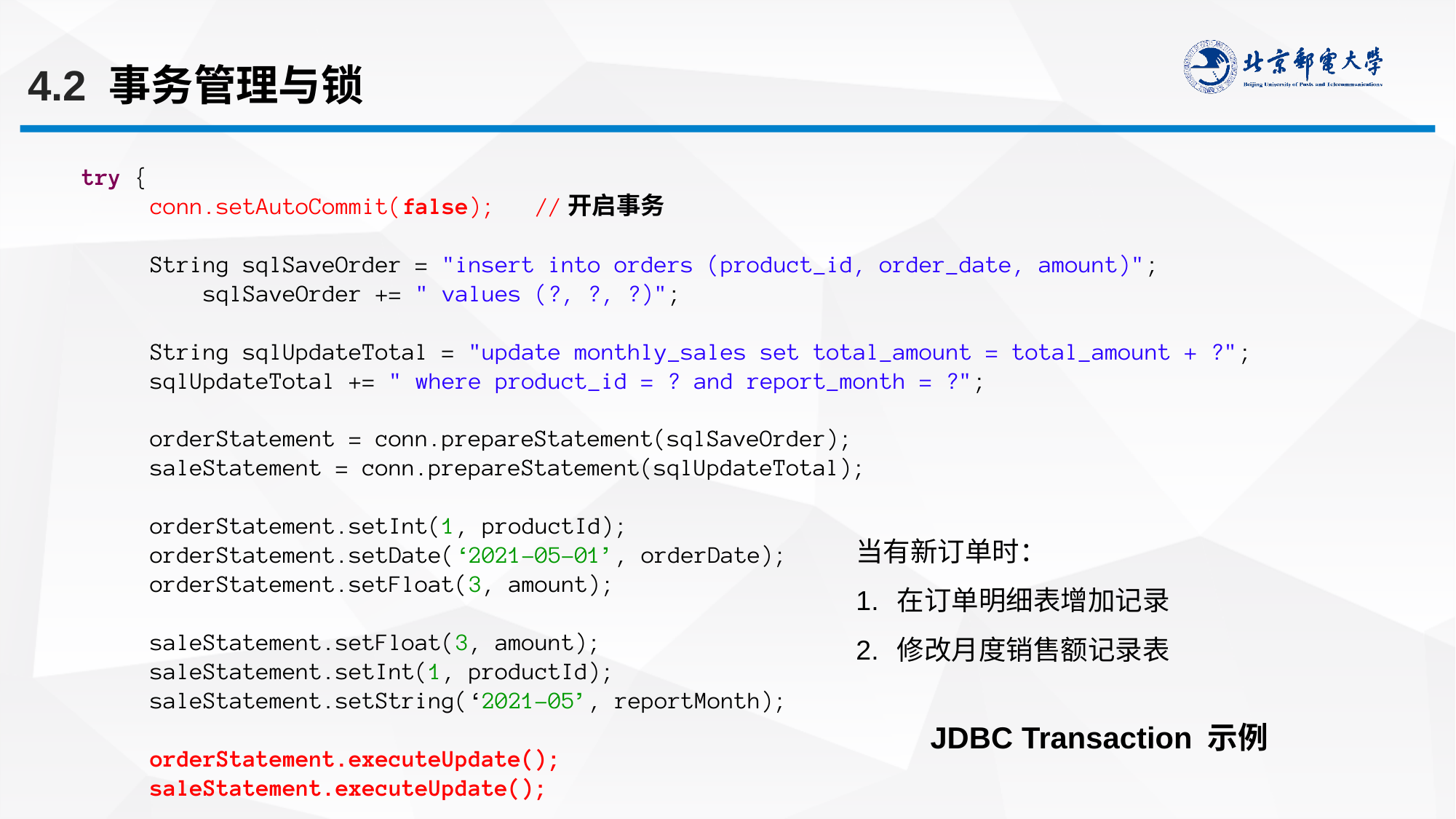

4.2 事务管理与锁

    try {
        conn.setAutoCommit(false);   //开启事务

        String sqlSaveOrder = "insert into orders (product_id, order_date, amount)";
            sqlSaveOrder += " values (?, ?, ?)";

        String sqlUpdateTotal = "update monthly_sales set total_amount = total_amount + ?";
        sqlUpdateTotal += " where product_id = ? and report_month = ?";

        orderStatement = conn.prepareStatement(sqlSaveOrder);
        saleStatement = conn.prepareStatement(sqlUpdateTotal);

        orderStatement.setInt(1, productId);
        orderStatement.setDate(‘2021-05-01’, orderDate);
        orderStatement.setFloat(3, amount);

        saleStatement.setFloat(3, amount);
        saleStatement.setInt(1, productId);
        saleStatement.setString(‘2021-05’, reportMonth);

        orderStatement.executeUpdate();
        saleStatement.executeUpdate();
当有新订单时：
在订单明细表增加记录
修改月度销售额记录表
JDBC Transaction 示例